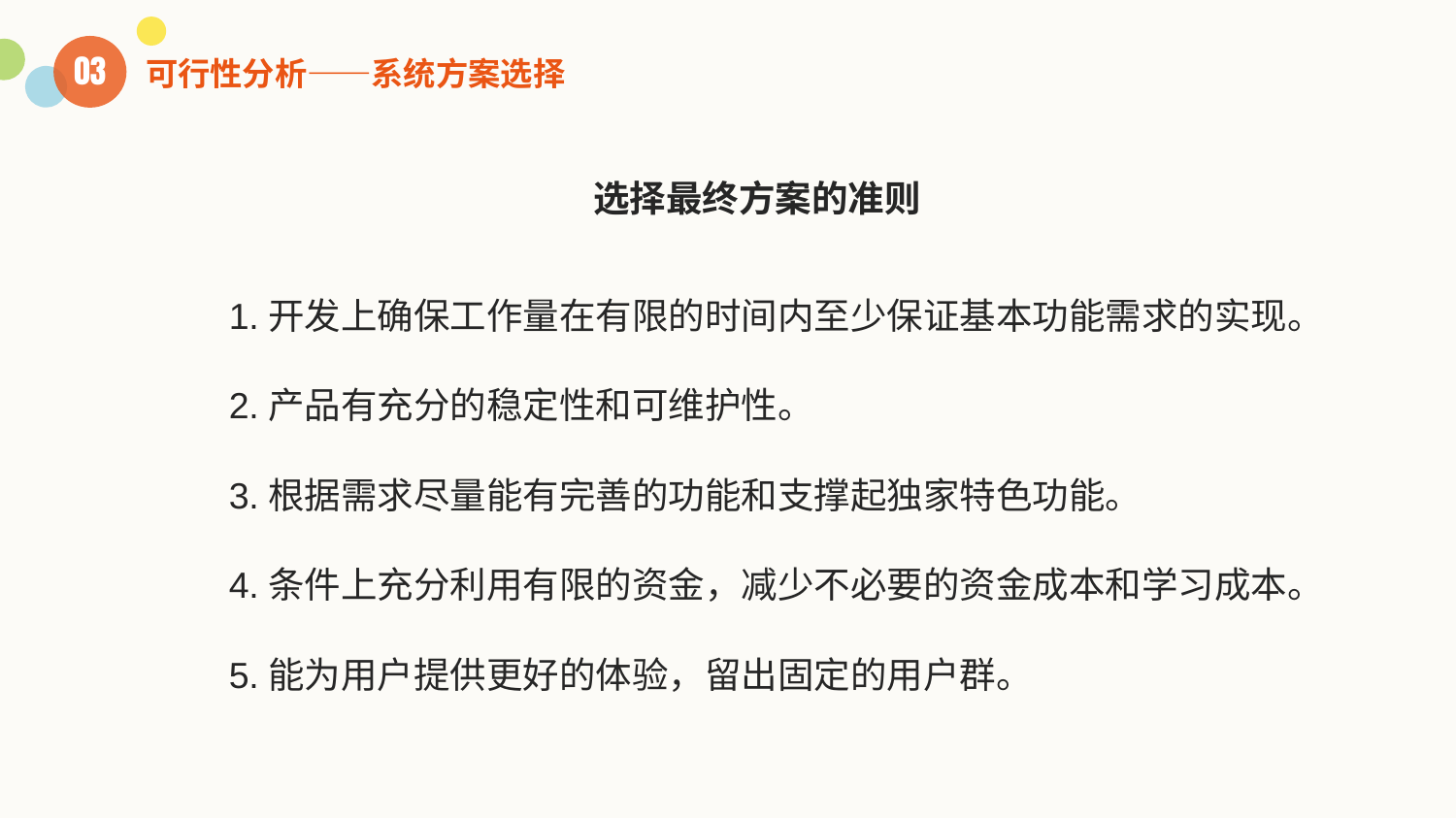

03
可行性分析——系统方案选择

选择最终方案的准则
1.开发上确保工作量在有限的时间内至少保证基本功能需求的实现。
2.产品有充分的稳定性和可维护性。
3.根据需求尽量能有完善的功能和支撑起独家特色功能。
4.条件上充分利用有限的资金，减少不必要的资金成本和学习成本。
5.能为用户提供更好的体验，留出固定的用户群。